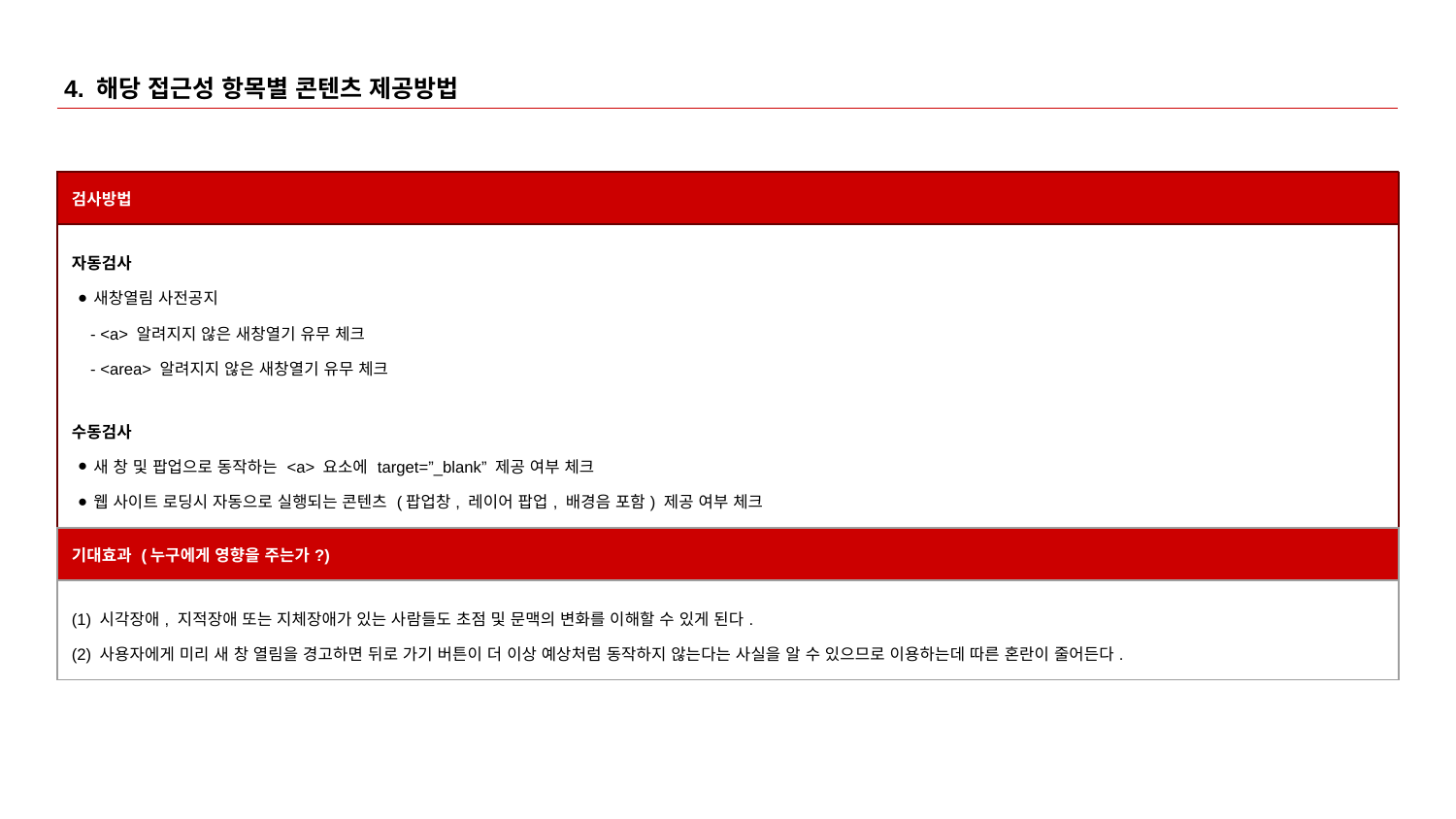

# 4. 해당 접근성 항목별 콘텐츠 제공방법
| 검사방법 |
| --- |
| 자동검사 새창열림 사전공지 - <a> 알려지지 않은 새창열기 유무 체크 - <area> 알려지지 않은 새창열기 유무 체크 수동검사 새 창 및 팝업으로 동작하는 <a> 요소에 target=”\_blank” 제공 여부 체크 웹 사이트 로딩시 자동으로 실행되는 콘텐츠 (팝업창, 레이어 팝업, 배경음 포함) 제공 여부 체크 |
| 기대효과 (누구에게 영향을 주는가?) |
| --- |
| (1) 시각장애, 지적장애 또는 지체장애가 있는 사람들도 초점 및 문맥의 변화를 이해할 수 있게 된다. (2) 사용자에게 미리 새 창 열림을 경고하면 뒤로 가기 버튼이 더 이상 예상처럼 동작하지 않는다는 사실을 알 수 있으므로 이용하는데 따른 혼란이 줄어든다. |